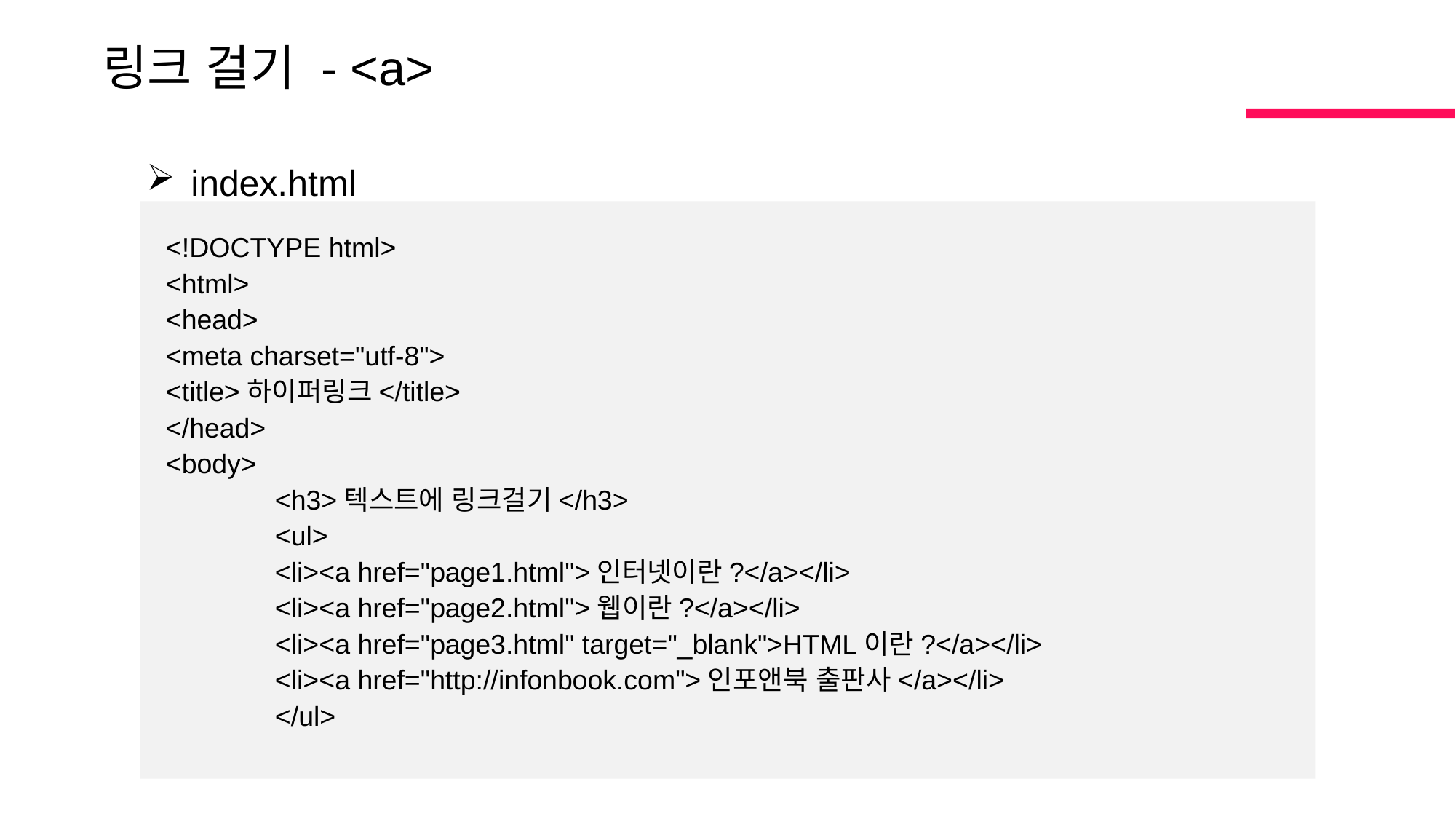

링크 걸기 - <a>

 index.html
<!DOCTYPE html>
<html>
<head>
<meta charset="utf-8">
<title>하이퍼링크</title>
</head>
<body>
	<h3>텍스트에 링크걸기</h3>
	<ul>
	<li><a href="page1.html">인터넷이란?</a></li>
	<li><a href="page2.html">웹이란?</a></li>
	<li><a href="page3.html" target="_blank">HTML이란?</a></li>
	<li><a href="http://infonbook.com">인포앤북 출판사</a></li>
	</ul>